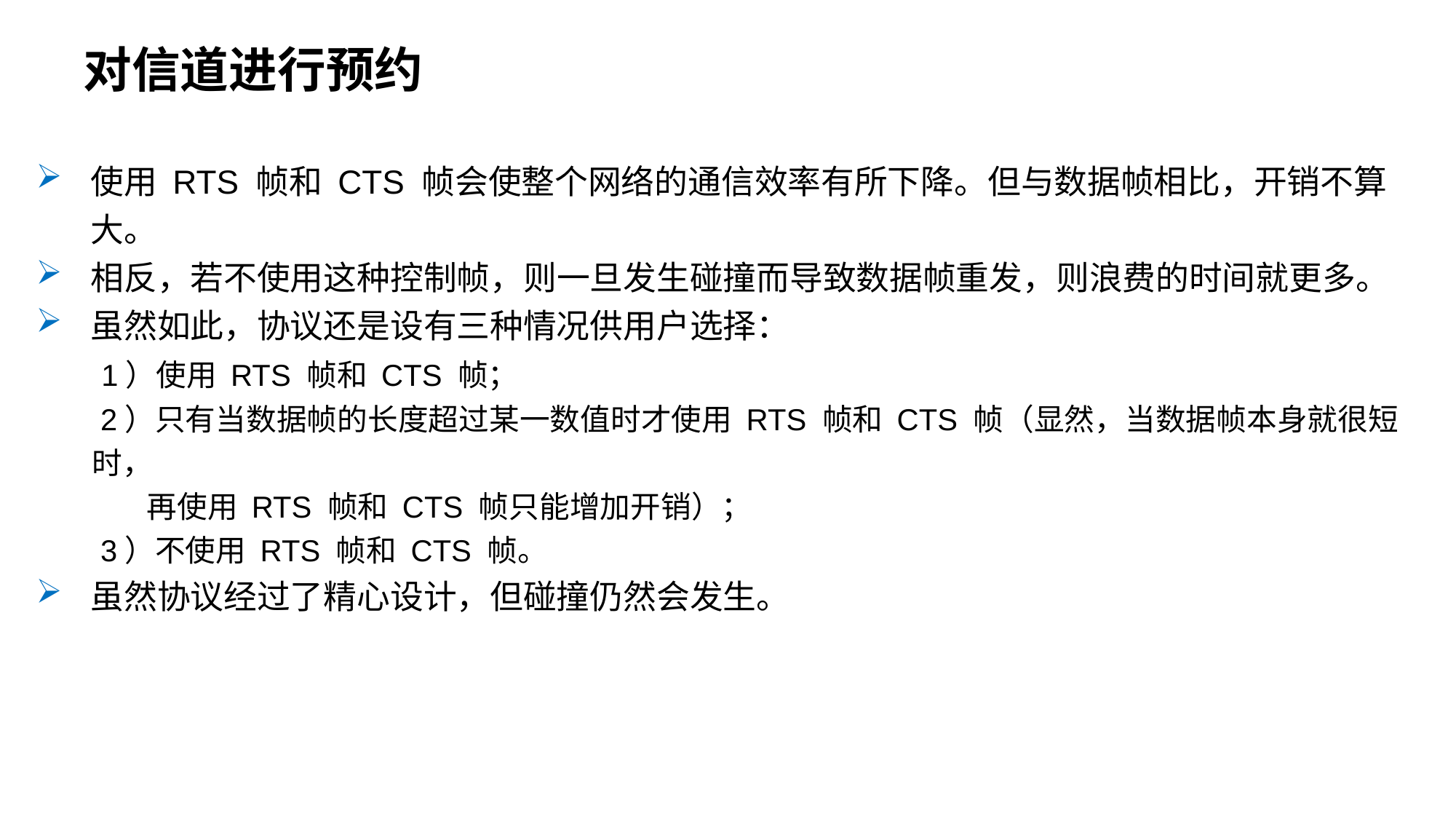

对信道进行预约
使用 RTS 帧和 CTS 帧会使整个网络的通信效率有所下降。但与数据帧相比，开销不算大。
相反，若不使用这种控制帧，则一旦发生碰撞而导致数据帧重发，则浪费的时间就更多。
虽然如此，协议还是设有三种情况供用户选择：
 1）使用 RTS 帧和 CTS 帧；
 2）只有当数据帧的长度超过某一数值时才使用 RTS 帧和 CTS 帧（显然，当数据帧本身就很短时，
       再使用 RTS 帧和 CTS 帧只能增加开销）；
 3）不使用 RTS 帧和 CTS 帧。
虽然协议经过了精心设计，但碰撞仍然会发生。